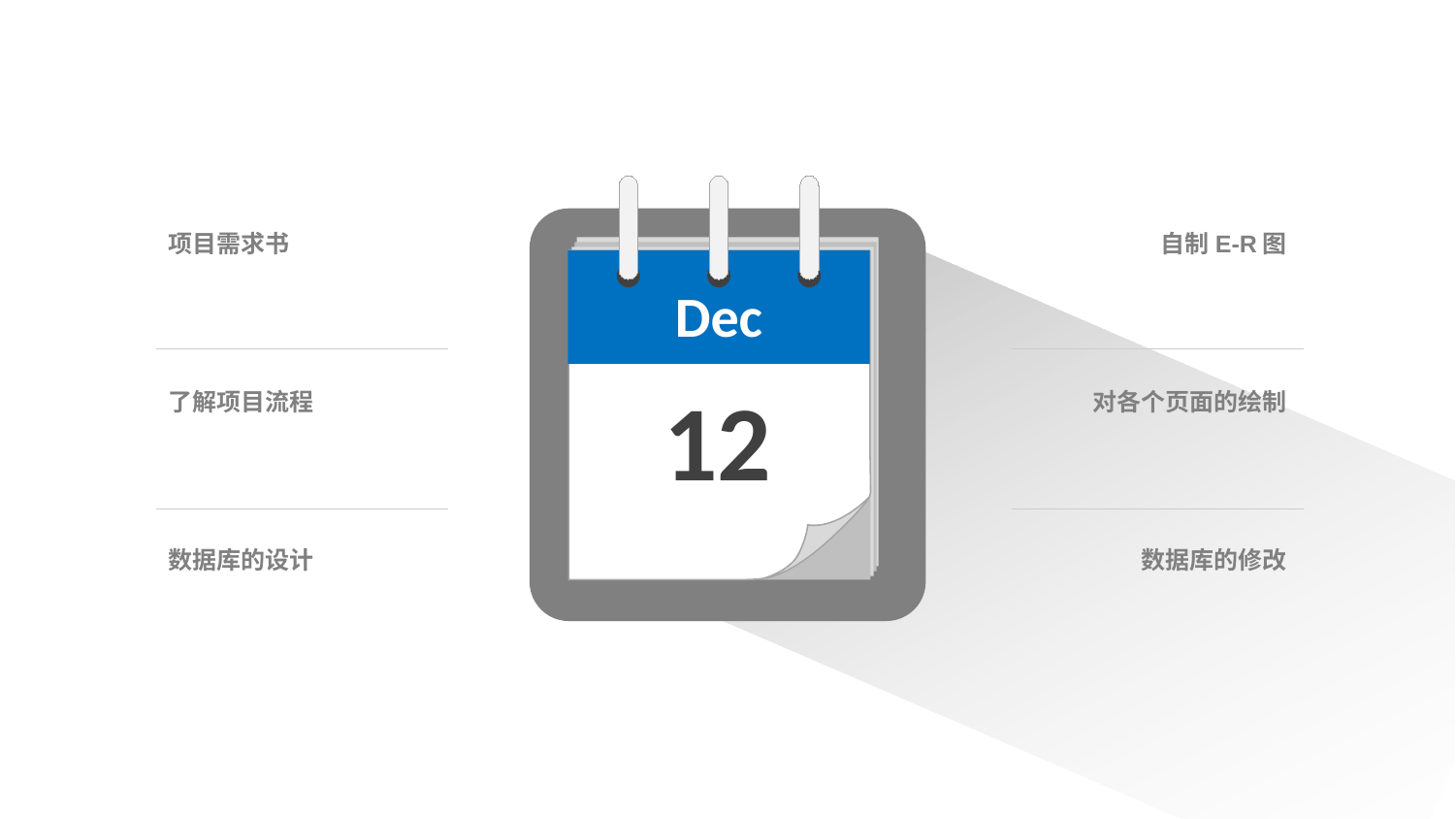

Dec

12
项目需求书

了解项目流程

数据库的设计

自制E-R图

对各个页面的绘制

数据库的修改